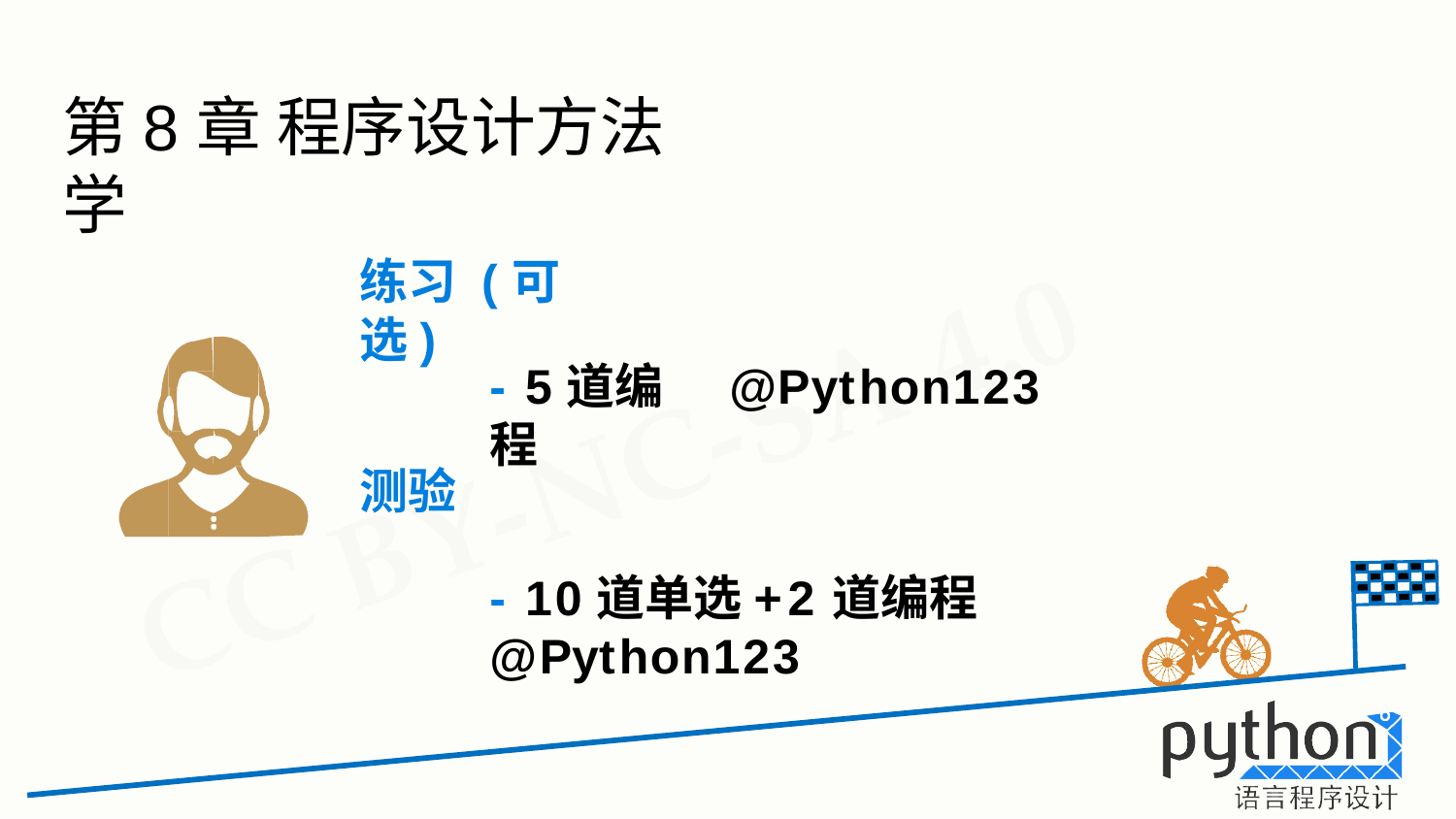

# 第8章 程序设计方法学
练习 (可选)

- 5道编程
@Python123
测验

- 10道单选+2道编程	@Python123